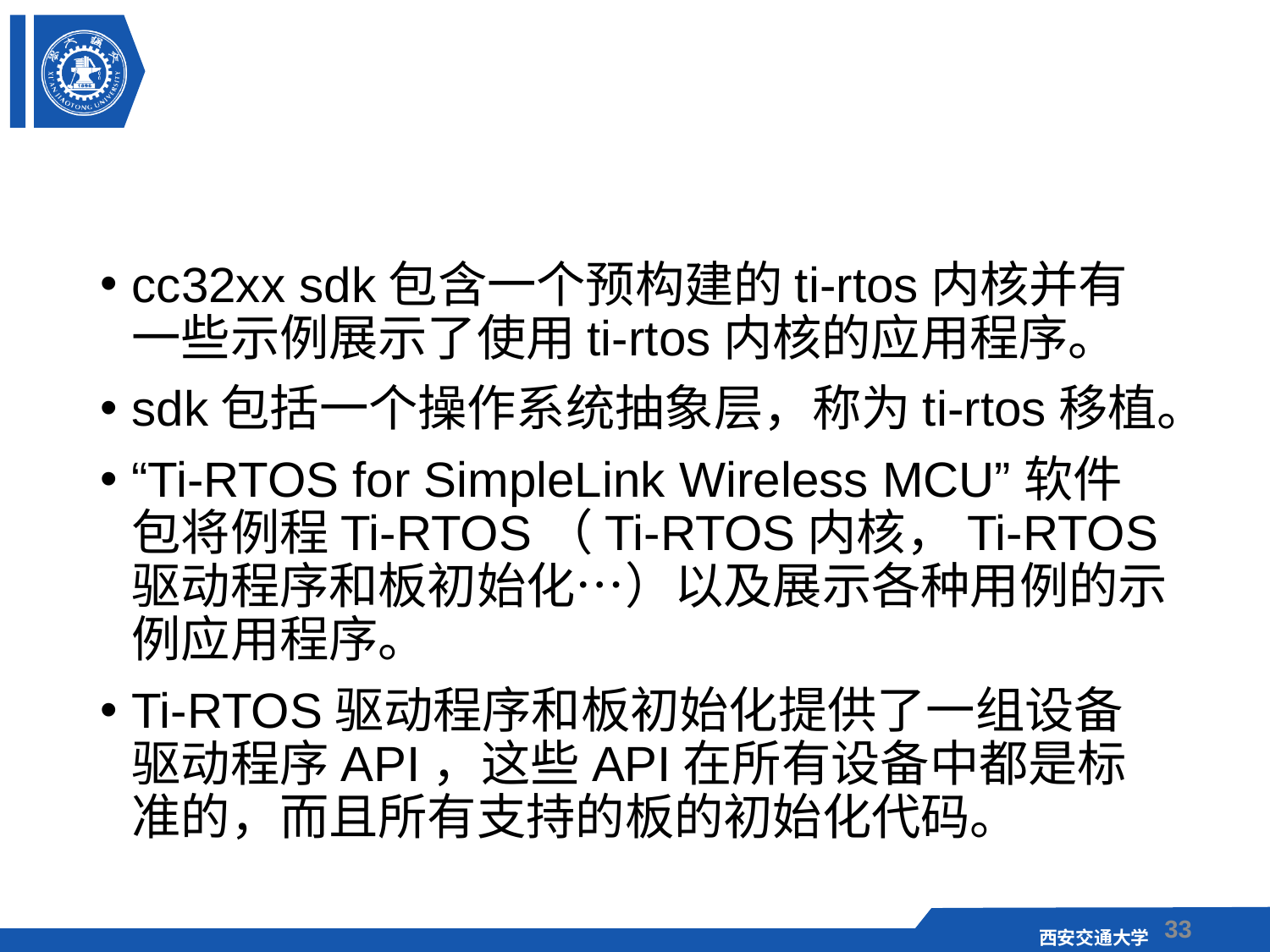

#
cc32xx sdk包含一个预构建的ti-rtos内核并有一些示例展示了使用ti-rtos内核的应用程序。
sdk包括一个操作系统抽象层，称为ti-rtos移植。
“Ti-RTOS for SimpleLink Wireless MCU”软件包将例程Ti-RTOS（Ti-RTOS内核，Ti-RTOS驱动程序和板初始化…）以及展示各种用例的示例应用程序。
Ti-RTOS驱动程序和板初始化提供了一组设备驱动程序API，这些API在所有设备中都是标准的，而且所有支持的板的初始化代码。

33